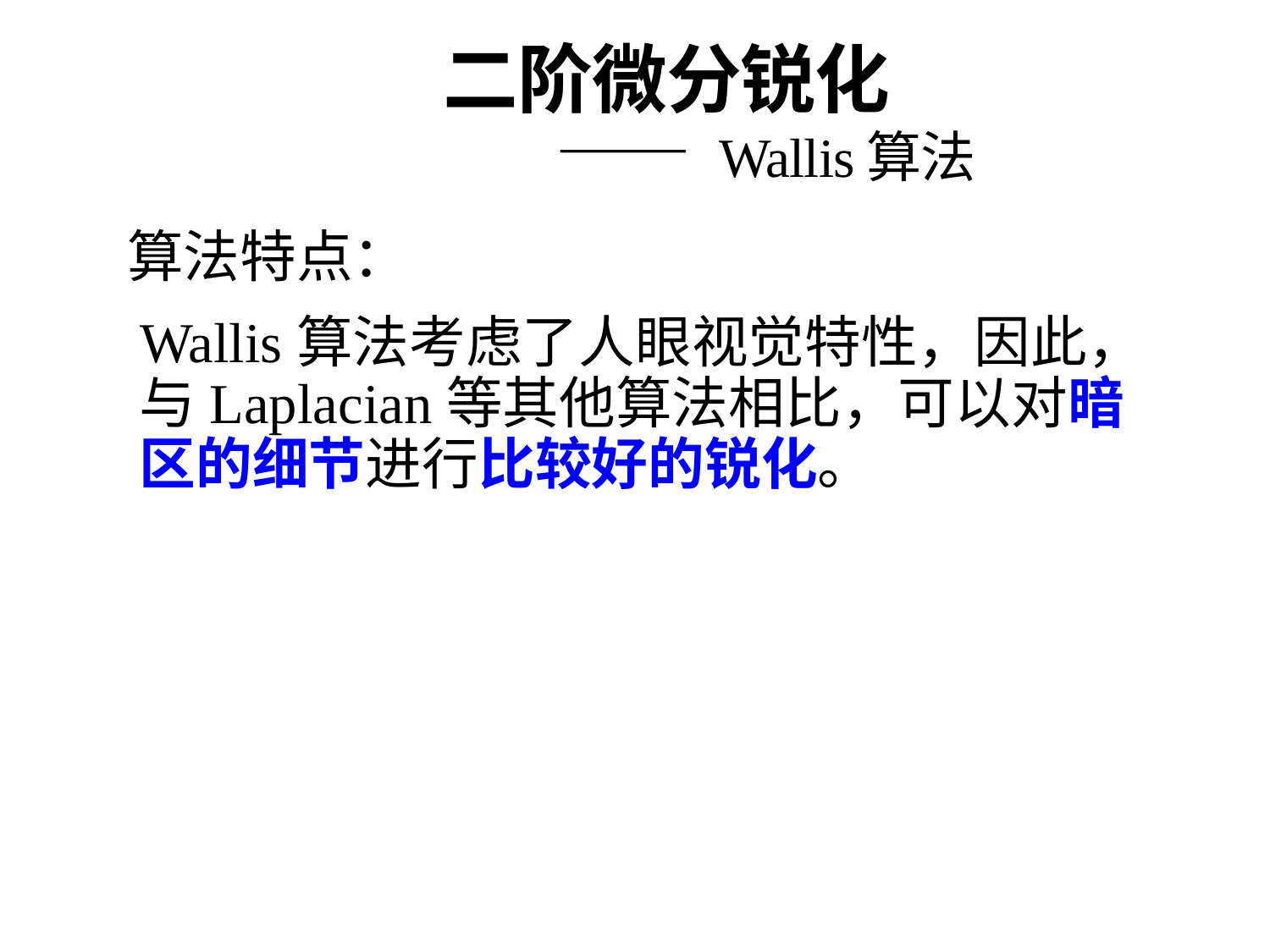

# 二阶微分锐化 —— Wallis算法
算法特点：
Wallis算法考虑了人眼视觉特性，因此，与Laplacian等其他算法相比，可以对暗区的细节进行比较好的锐化。